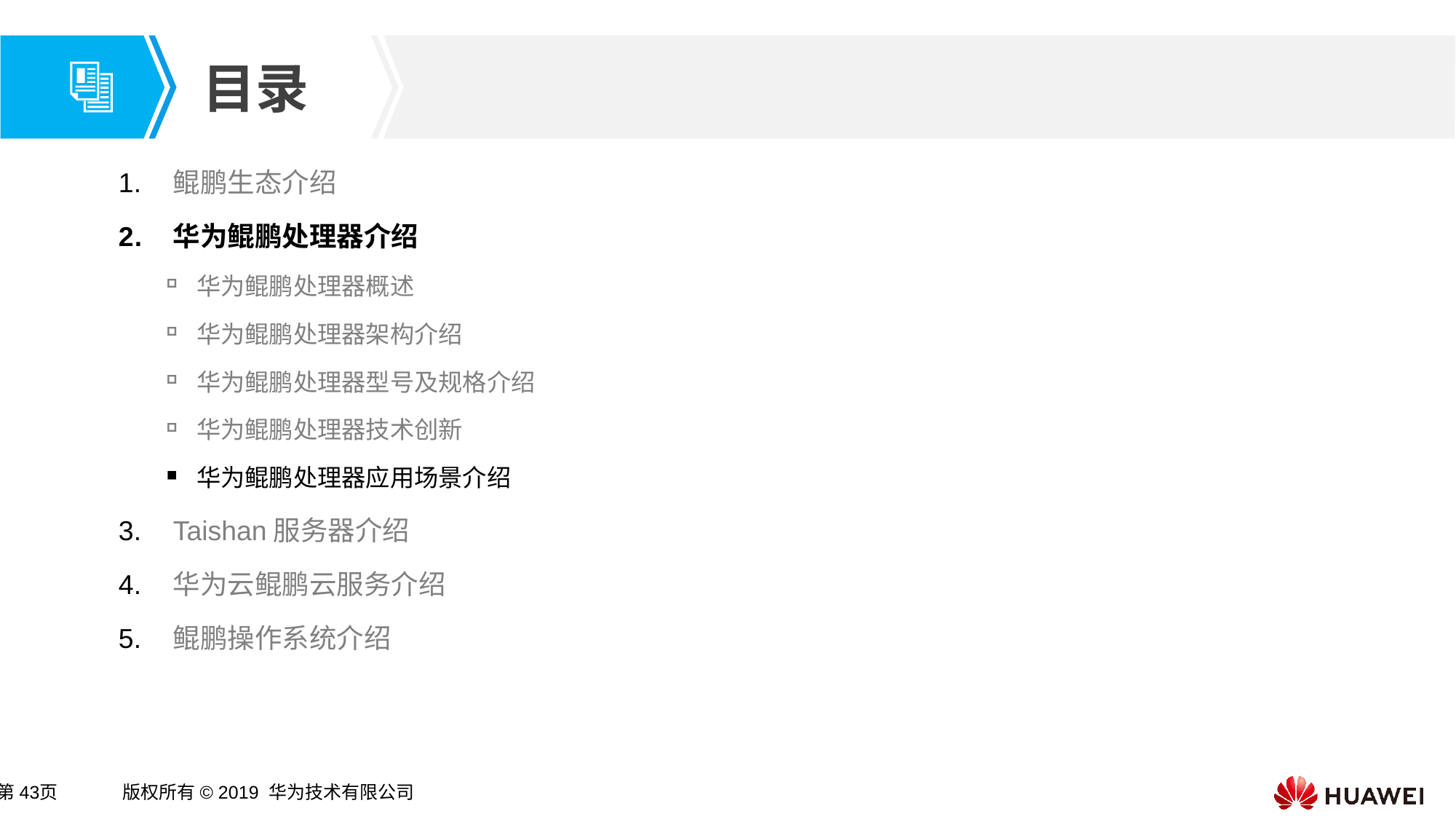

鲲鹏生态介绍
华为鲲鹏处理器介绍
华为鲲鹏处理器概述
华为鲲鹏处理器架构介绍
华为鲲鹏处理器型号及规格介绍
华为鲲鹏处理器技术创新
华为鲲鹏处理器应用场景介绍
Taishan服务器介绍
华为云鲲鹏云服务介绍
鲲鹏操作系统介绍